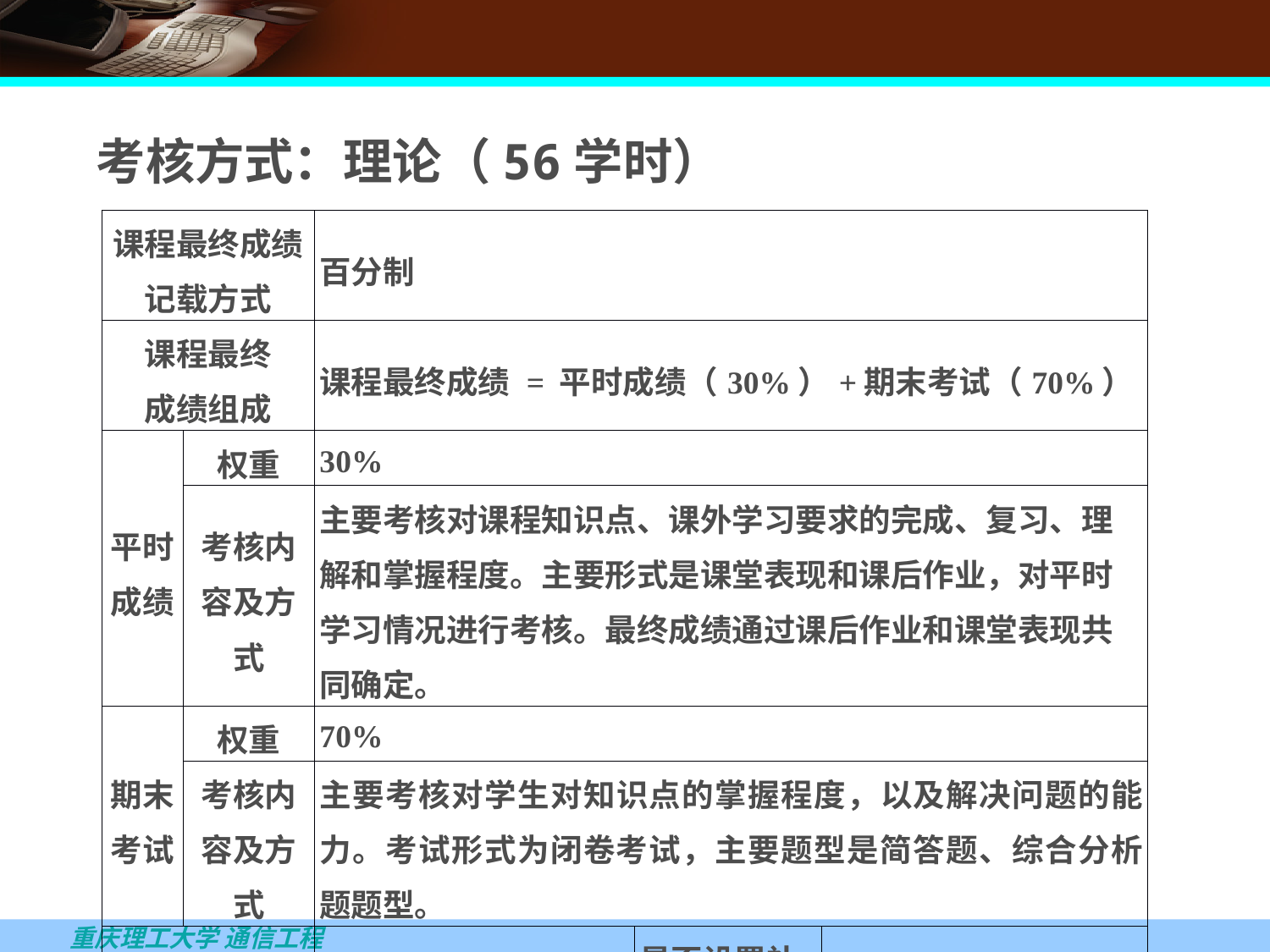

考核方式：理论（56学时）
| 课程最终成绩记载方式 |  | 百分制 |  |  |
| --- | --- | --- | --- | --- |
| 课程最终 成绩组成 |  | 课程最终成绩 = 平时成绩（30%）+期末考试（70%） |  |  |
| 平时 成绩 | 权重 | 30% |  |  |
|  | 考核内容及方式 | 主要考核对课程知识点、课外学习要求的完成、复习、理解和掌握程度。主要形式是课堂表现和课后作业，对平时学习情况进行考核。最终成绩通过课后作业和课堂表现共同确定。 |  |  |
| 期末考试 | 权重 | 70% |  |  |
|  | 考核内容及方式 | 主要考核对学生对知识点的掌握程度，以及解决问题的能力。考试形式为闭卷考试，主要题型是简答题、综合分析题题型。 |  |  |
| 考核方式 |  | 考试 | 是否设置补考 | 是 |